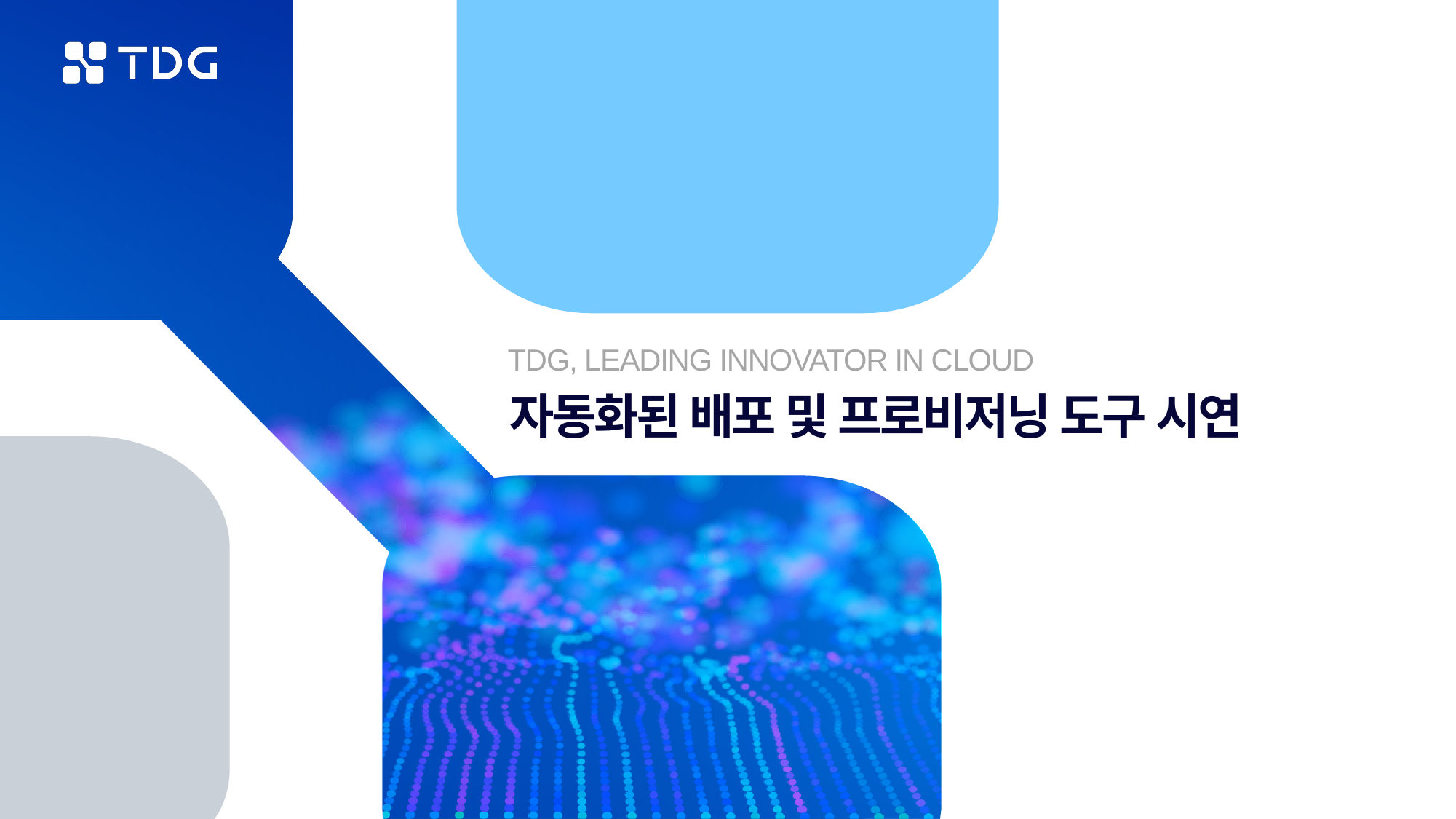

TDG, LEADING INNOVATOR IN CLOUD
자동화된 배포 및 프로비저닝 도구 시연